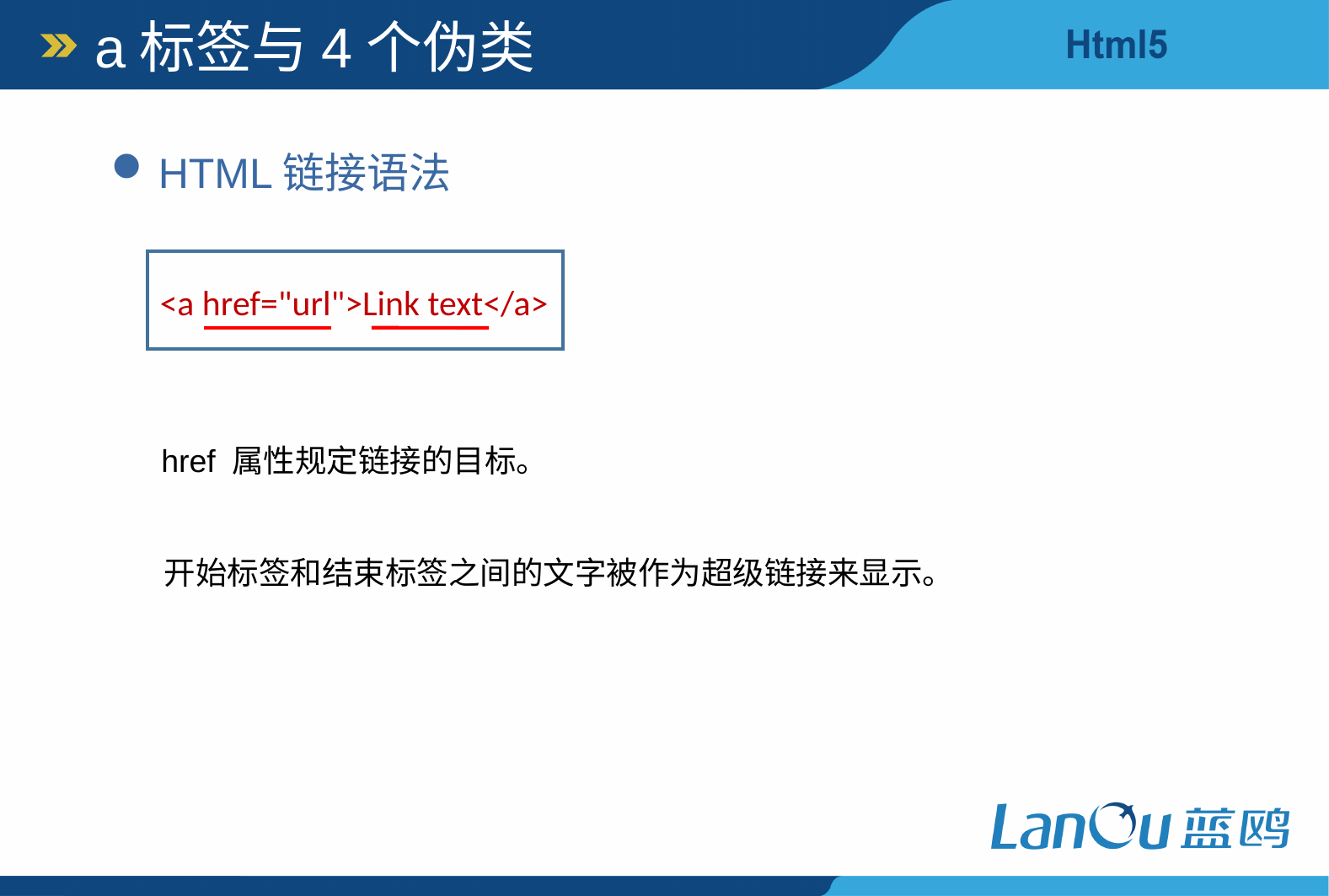

a标签与4个伪类
HTML链接语法

<a href="url">Link text</a>

href 属性规定链接的目标。
开始标签和结束标签之间的文字被作为超级链接来显示。